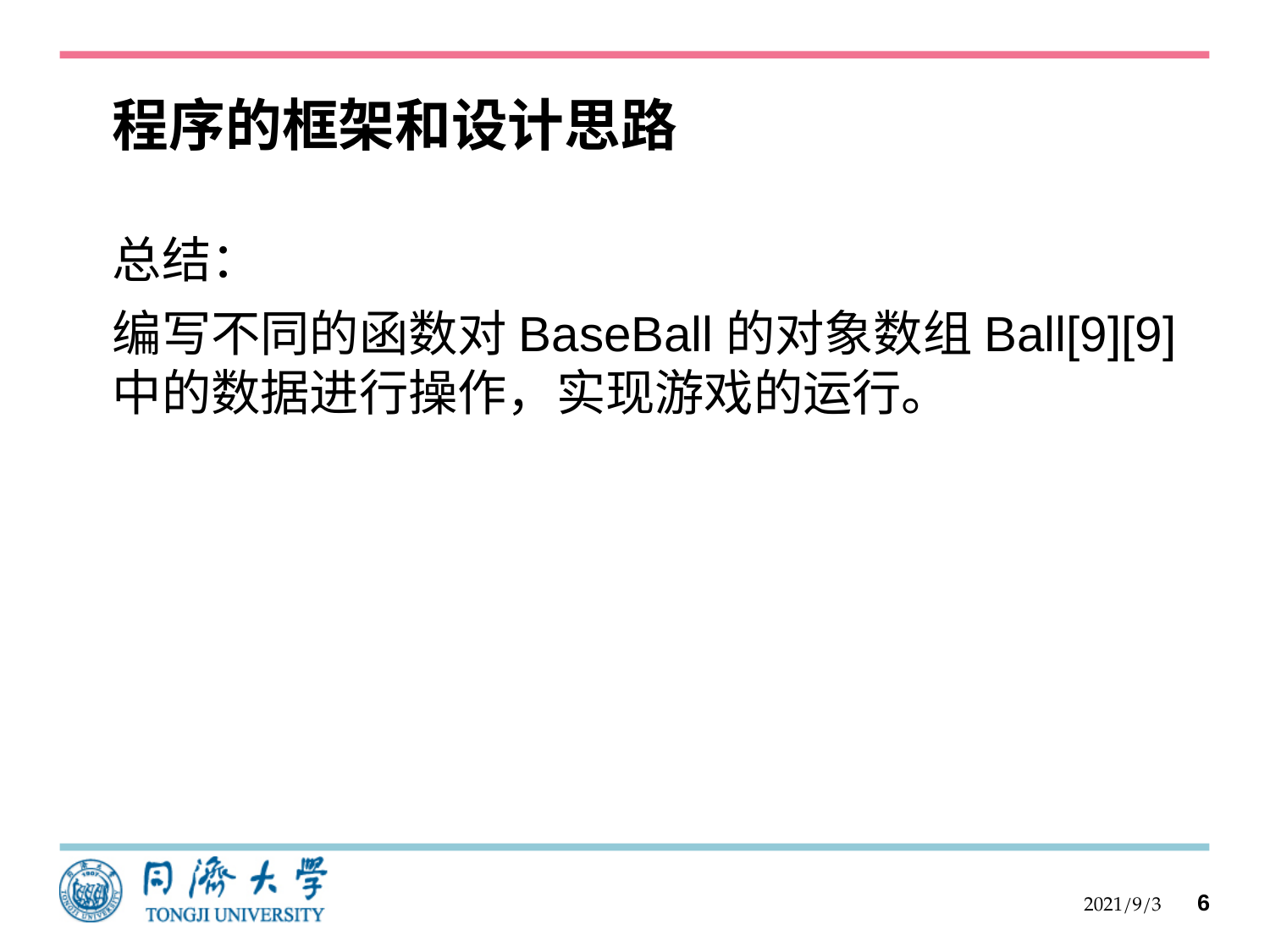

# 程序的框架和设计思路
总结：
编写不同的函数对BaseBall的对象数组Ball[9][9]中的数据进行操作，实现游戏的运行。
2021/9/3
6